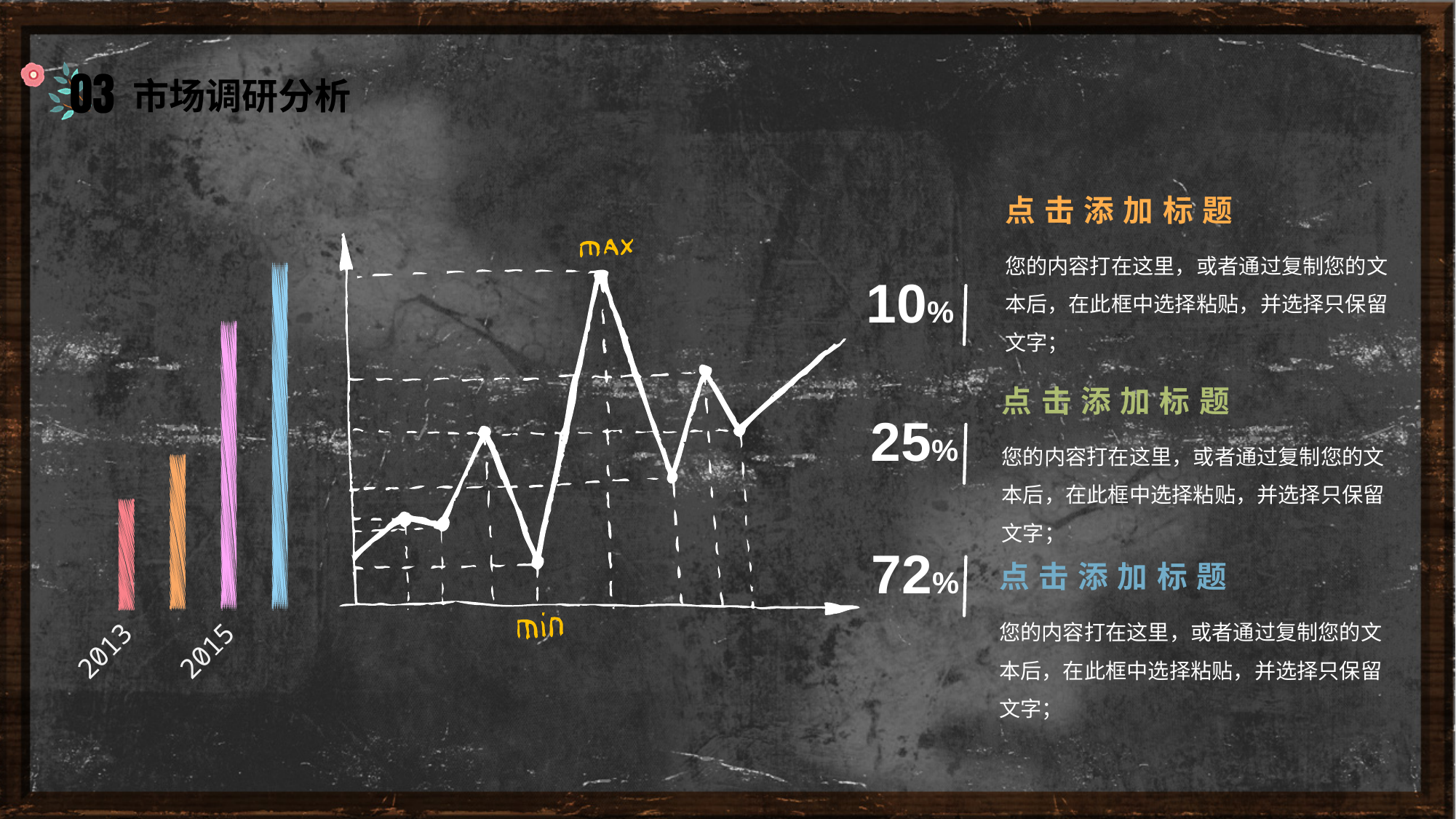

03
市场调研分析
点击添加标题

### Chart

| Category | 系列 1 |
|---|---|
| 2013 | 0.25 |
| 2014 | 0.35 |
| 2015 | 0.65 |
| 2016 | 0.78 |

您的内容打在这里，或者通过复制您的文本后，在此框中选择粘贴，并选择只保留文字；
10%

点击添加标题
25%

您的内容打在这里，或者通过复制您的文本后，在此框中选择粘贴，并选择只保留文字；
72%
点击添加标题

您的内容打在这里，或者通过复制您的文本后，在此框中选择粘贴，并选择只保留文字；